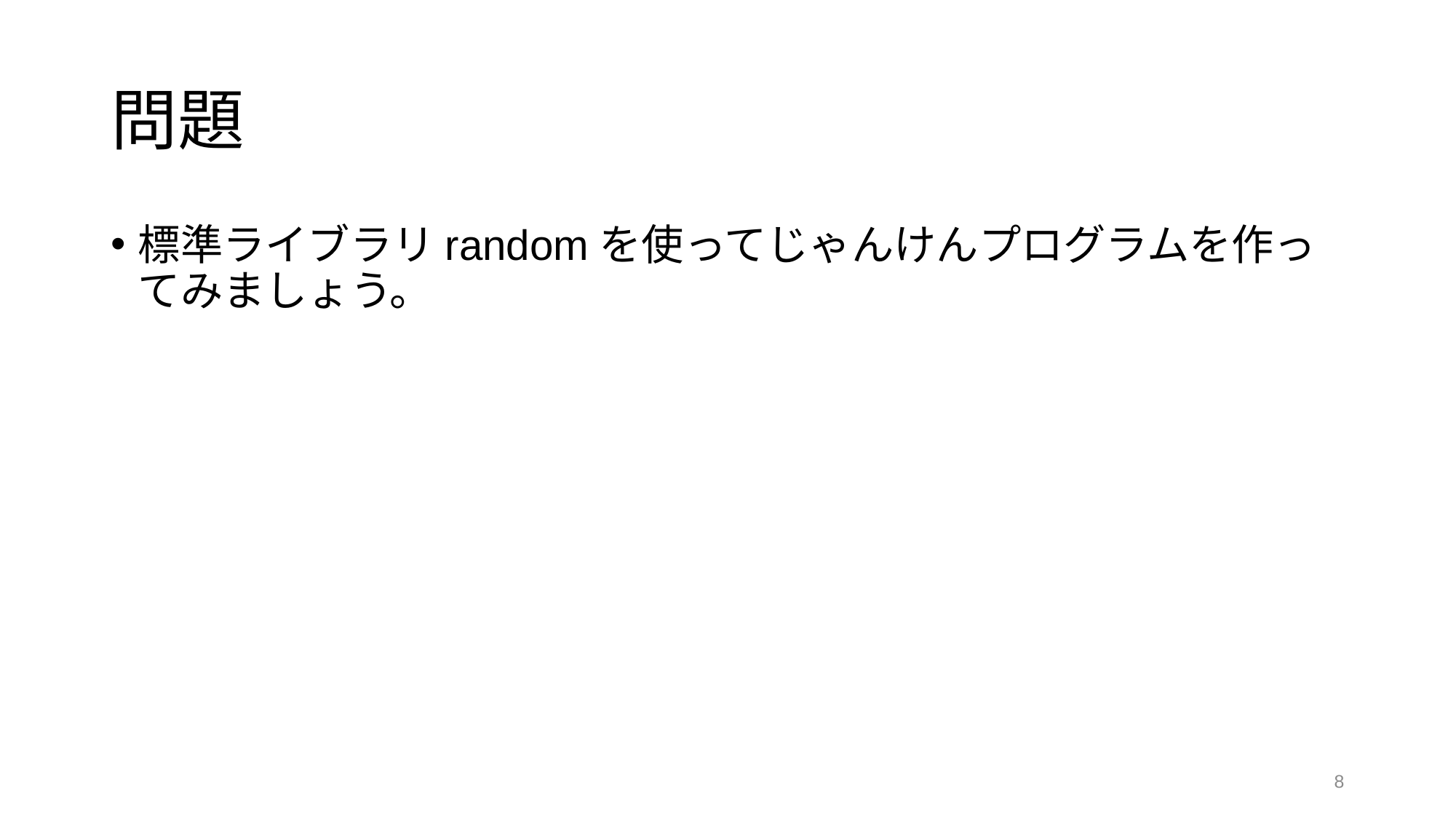

# 問題
標準ライブラリrandomを使ってじゃんけんプログラムを作ってみましょう。

8